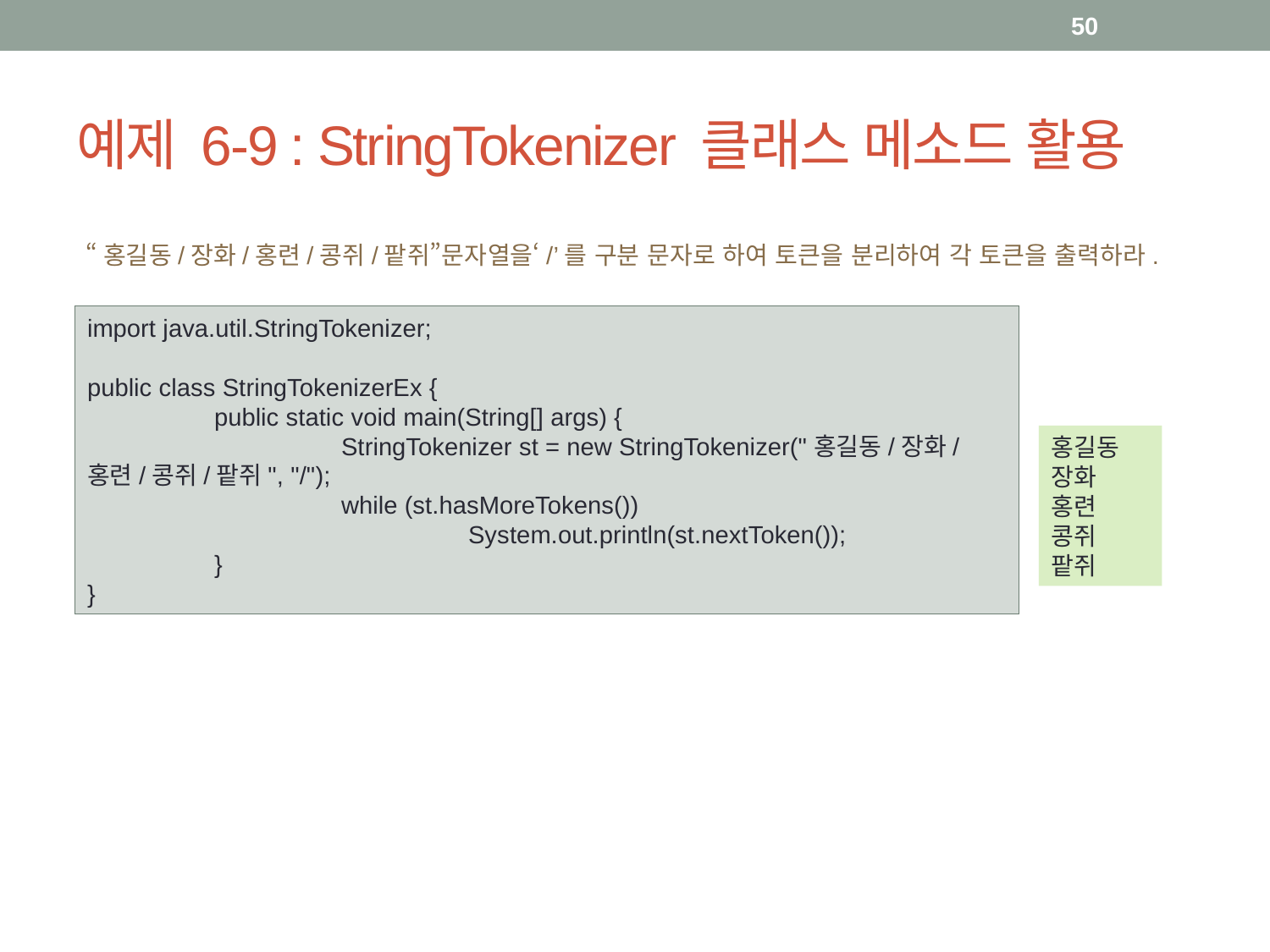

50
# 예제 6-9 : StringTokenizer 클래스 메소드 활용
“홍길동/장화/홍련/콩쥐/팥쥐”문자열을‘/’를 구분 문자로 하여 토큰을 분리하여 각 토큰을 출력하라.
import java.util.StringTokenizer;

public class StringTokenizerEx {
	public static void main(String[] args) {
		StringTokenizer st = new StringTokenizer("홍길동/장화/홍련/콩쥐/팥쥐", "/");
		while (st.hasMoreTokens())
			System.out.println(st.nextToken());
	}
}
홍길동
장화
홍련
콩쥐
팥쥐